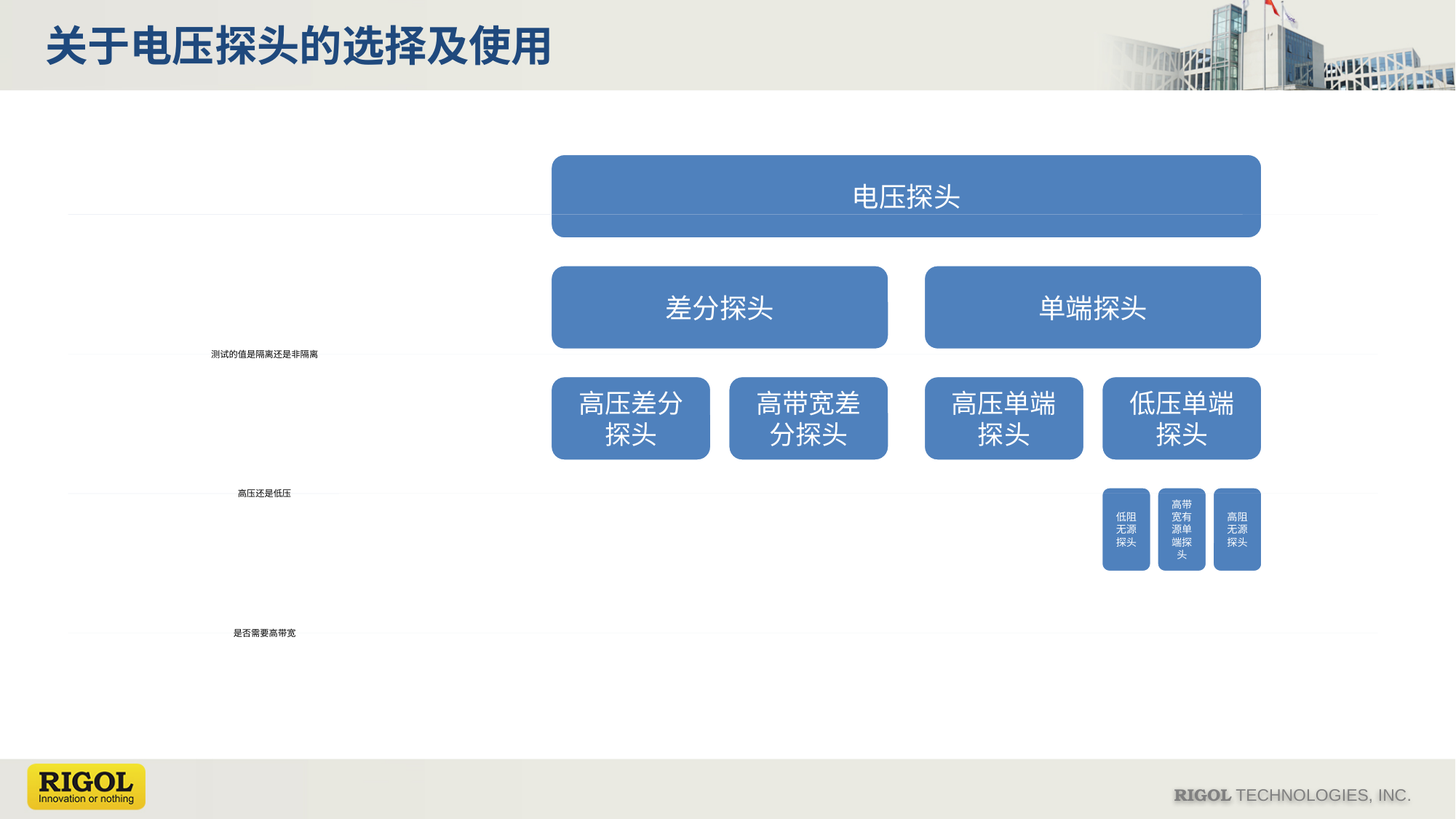

关于电压探头的选择及使用
电压探头
差分探头
单端探头
测试的值是隔离还是非隔离
高压还是低压
是否需要高带宽
高压差分探头
高压单端探头
高带宽差分探头
低压单端探头
低阻无源探头
高带宽有源单端探头
高阻无源探头